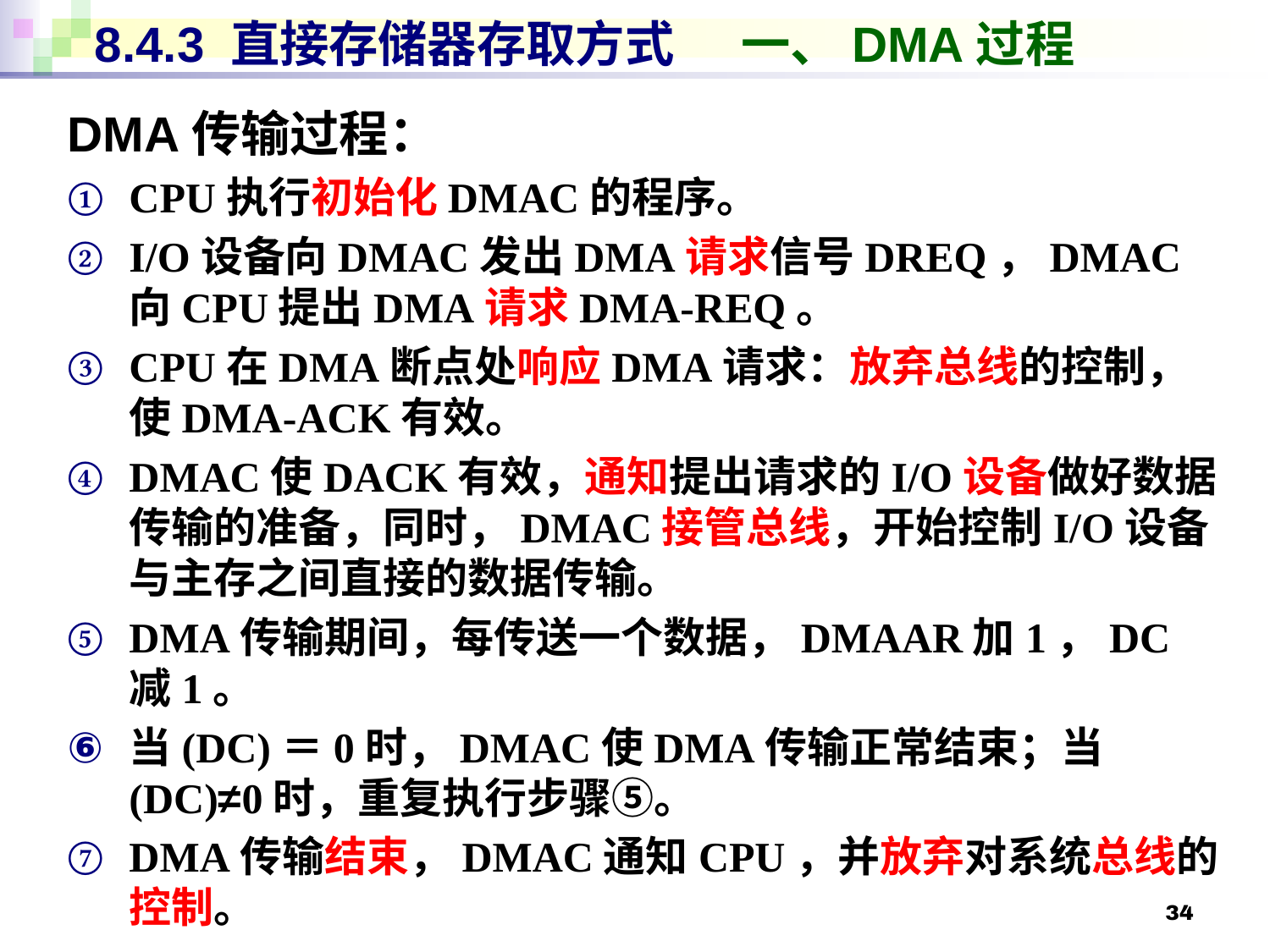

# 8.4.3 直接存储器存取方式      一、DMA过程
DMA传输过程：
CPU执行初始化DMAC的程序。
I/O设备向DMAC发出DMA请求信号DREQ，DMAC向CPU提出DMA请求DMA-REQ。
CPU在DMA断点处响应DMA请求：放弃总线的控制，使DMA-ACK有效。
DMAC使DACK有效，通知提出请求的I/O设备做好数据传输的准备，同时，DMAC接管总线，开始控制I/O设备与主存之间直接的数据传输。
DMA传输期间，每传送一个数据，DMAAR加1，DC减1。
当(DC)＝0时，DMAC使DMA传输正常结束；当(DC)≠0时，重复执行步骤⑤。
DMA传输结束，DMAC通知CPU，并放弃对系统总线的控制。
34